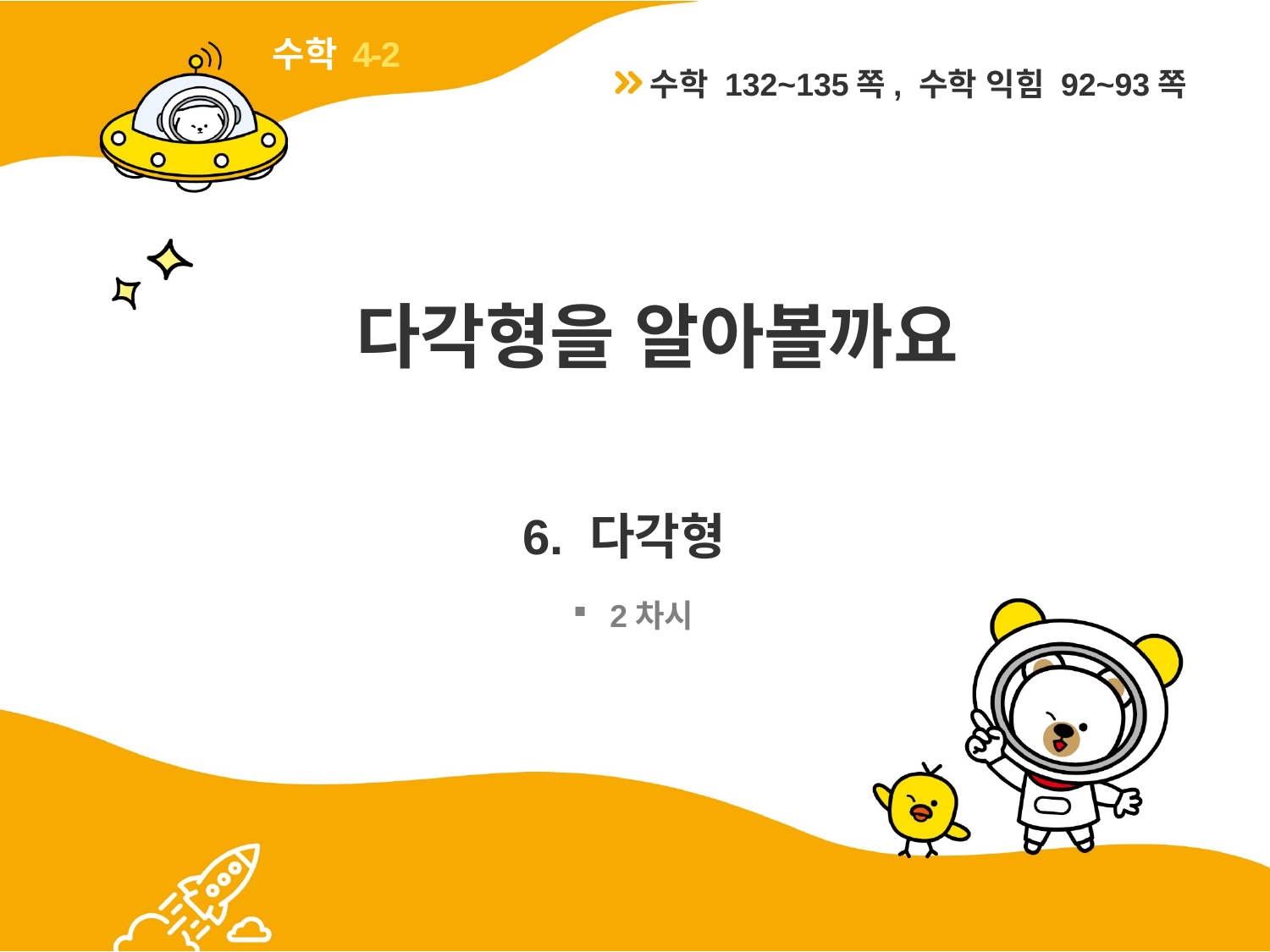

4-2
수학 132~135쪽, 수학 익힘 92~93쪽
# 다각형을 알아볼까요
6. 다각형
2차시